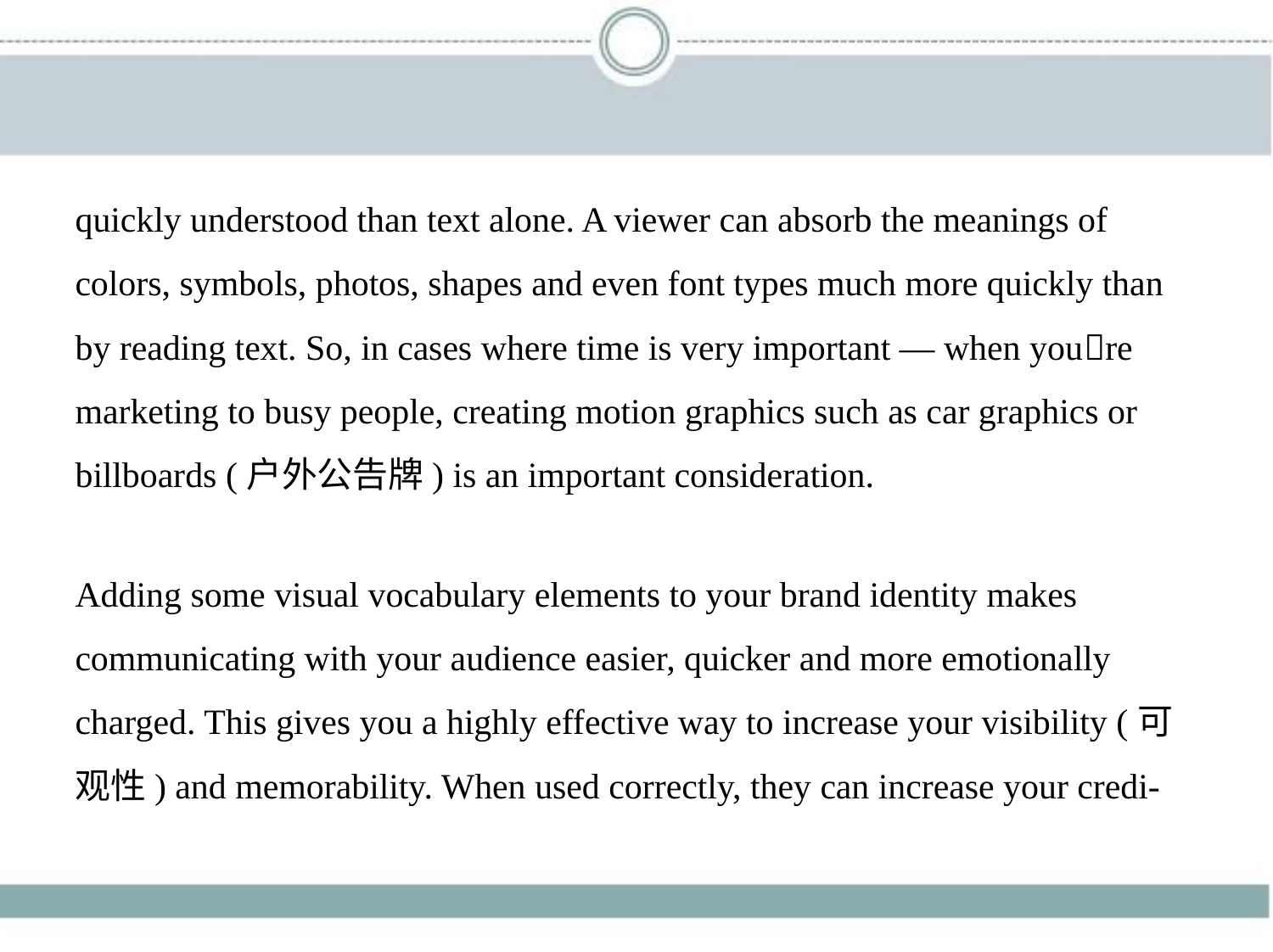

quickly understood than text alone. A viewer can absorb the meanings of
colors, symbols, photos, shapes and even font types much more quickly than
by reading text. So, in cases where time is very important — when you􀆳re
marketing to busy people, creating motion graphics such as car graphics or
billboards (户外公告牌) is an important consideration.
Adding some visual vocabulary elements to your brand identity makes
communicating with your audience easier, quicker and more emotionally
charged. This gives you a highly effective way to increase your visibility (可
观性) and memorability. When used correctly, they can increase your credi-